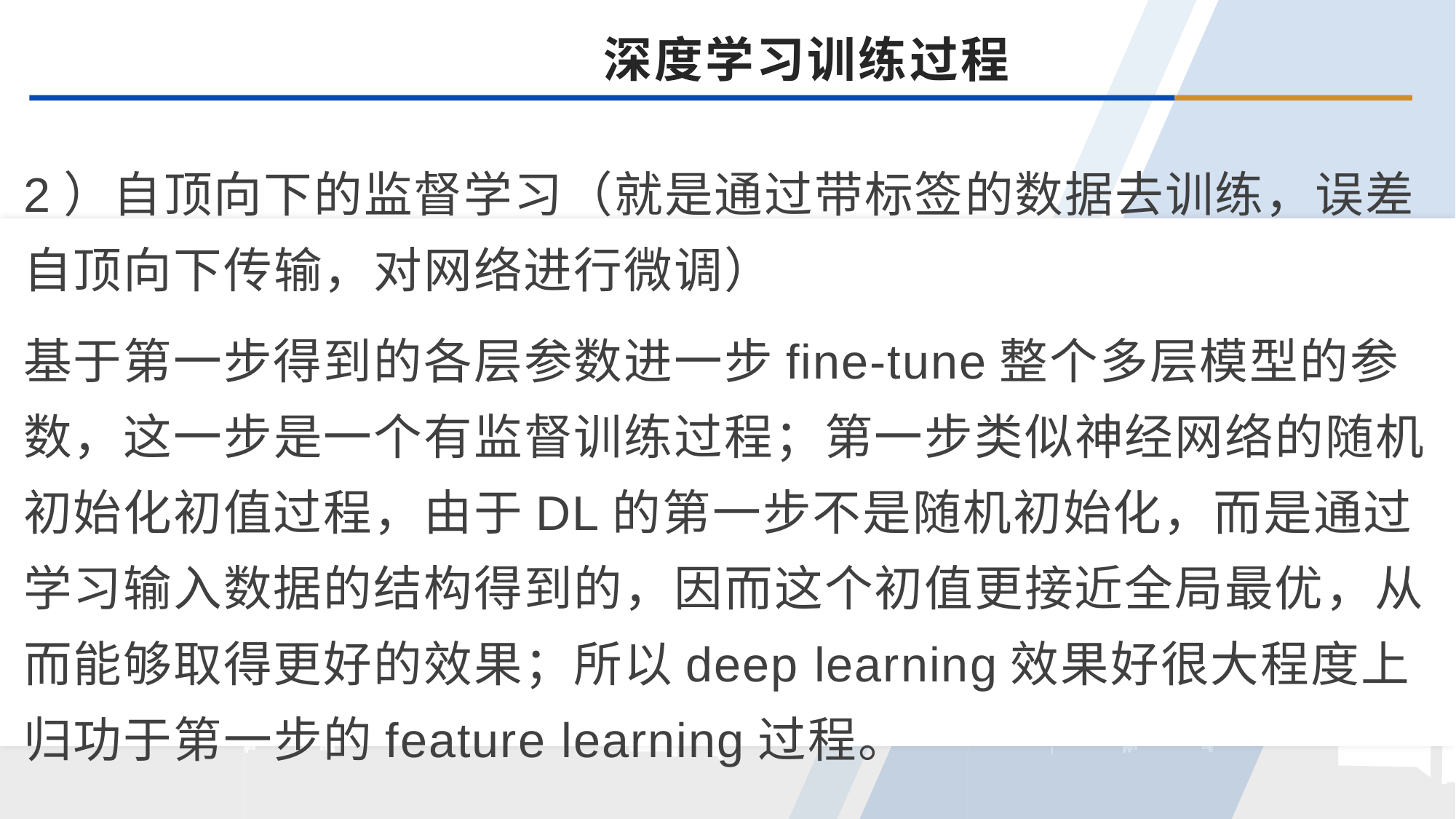

深度学习训练过程
2）自顶向下的监督学习（就是通过带标签的数据去训练，误差自顶向下传输，对网络进行微调）
基于第一步得到的各层参数进一步fine-tune整个多层模型的参数，这一步是一个有监督训练过程；第一步类似神经网络的随机初始化初值过程，由于DL的第一步不是随机初始化，而是通过学习输入数据的结构得到的，因而这个初值更接近全局最优，从而能够取得更好的效果；所以deep learning效果好很大程度上归功于第一步的feature learning过程。